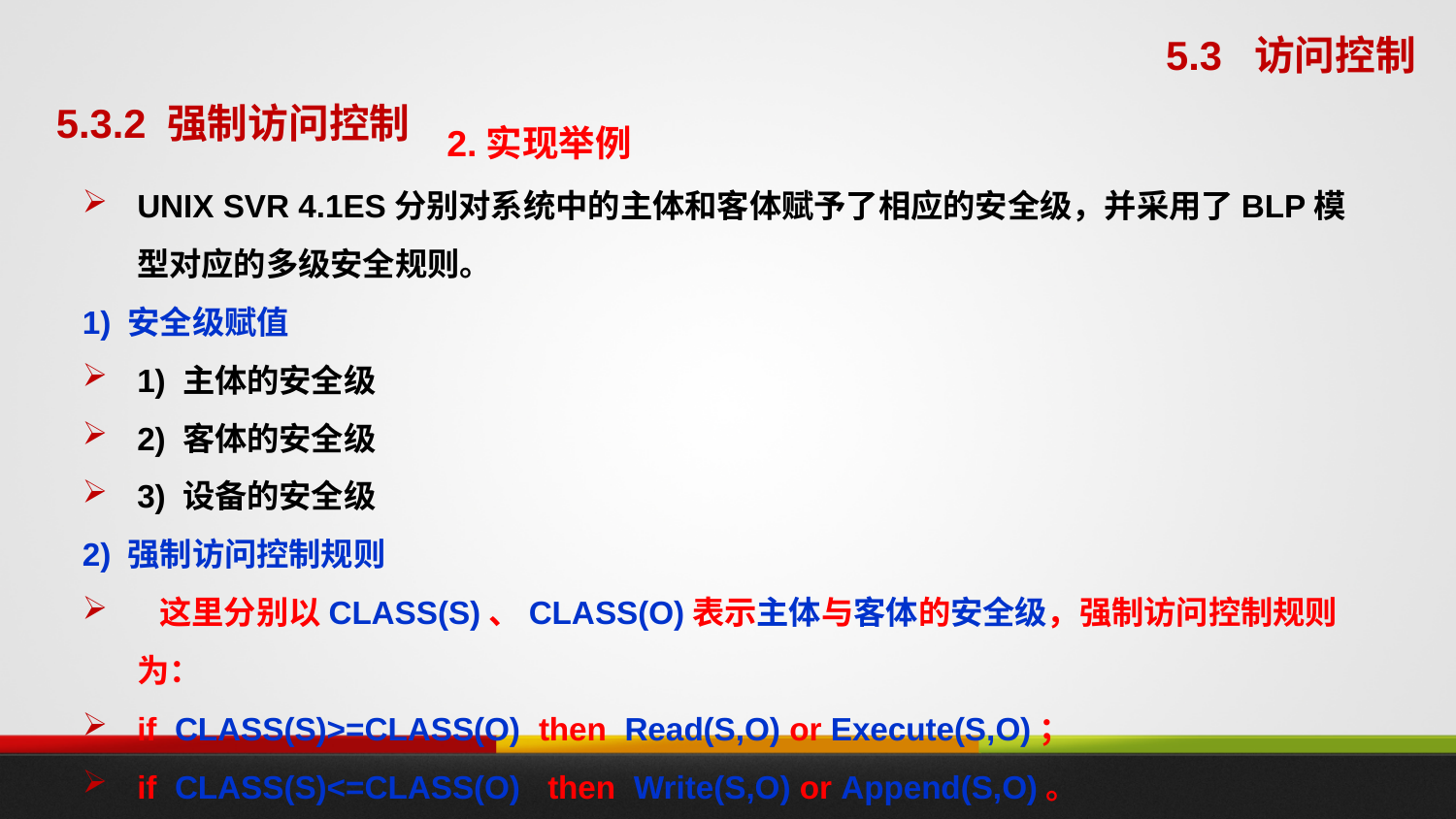

5.3  访问控制
5.3.2 强制访问控制
2.实现举例
UNIX SVR 4.1ES分别对系统中的主体和客体赋予了相应的安全级，并采用了BLP模型对应的多级安全规则。
1) 安全级赋值
1) 主体的安全级
2) 客体的安全级
3) 设备的安全级
2) 强制访问控制规则
  这里分别以CLASS(S)、CLASS(O)表示主体与客体的安全级，强制访问控制规则为：
if  CLASS(S)>=CLASS(O)  then  Read(S,O) or Execute(S,O)；
if  CLASS(S)<=CLASS(O)   then  Write(S,O) or Append(S,O)。